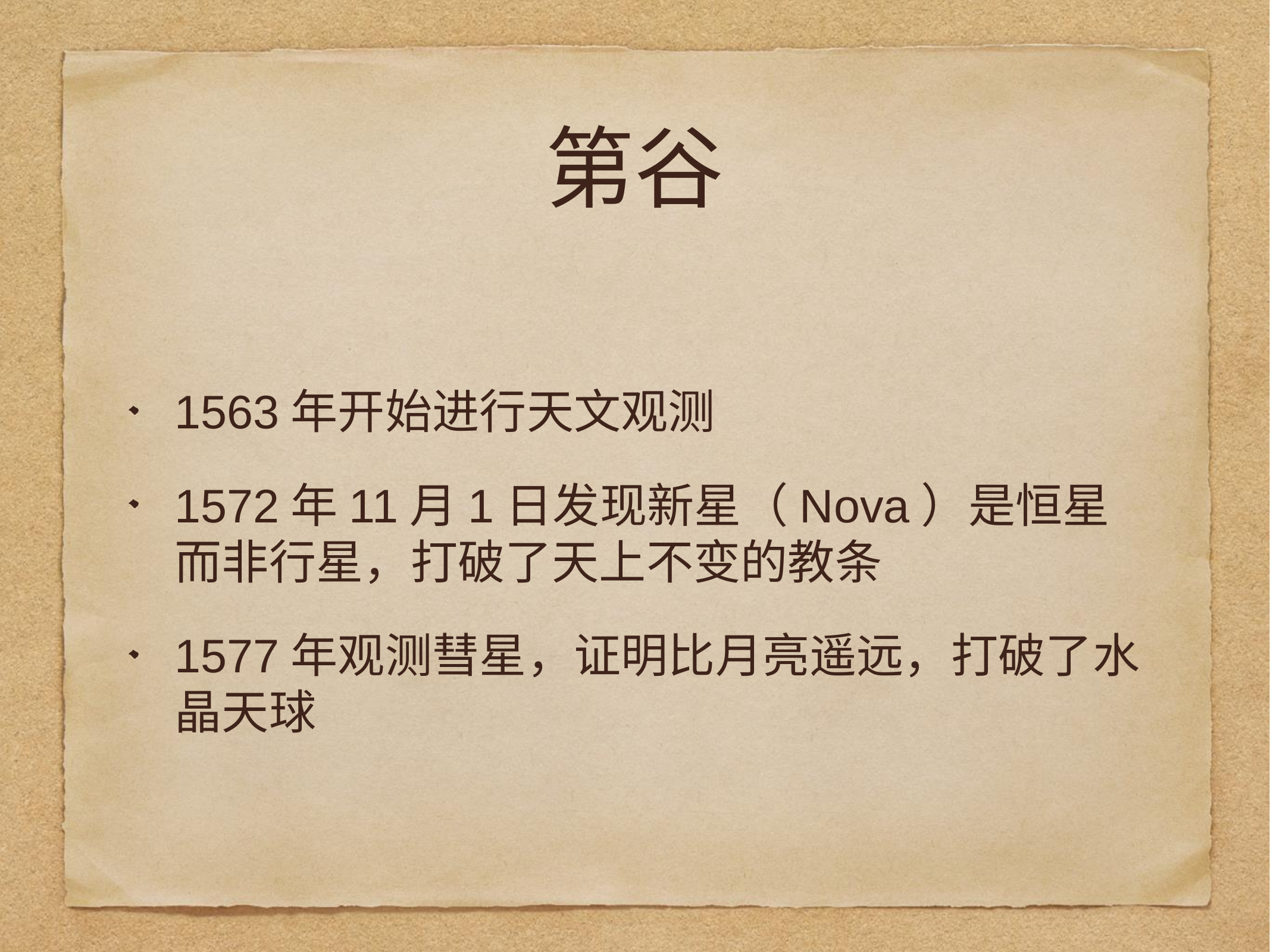

# 第谷
1563年开始进行天文观测
1572年11月1日发现新星（Nova）是恒星而非行星，打破了天上不变的教条
1577年观测彗星，证明比月亮遥远，打破了水晶天球